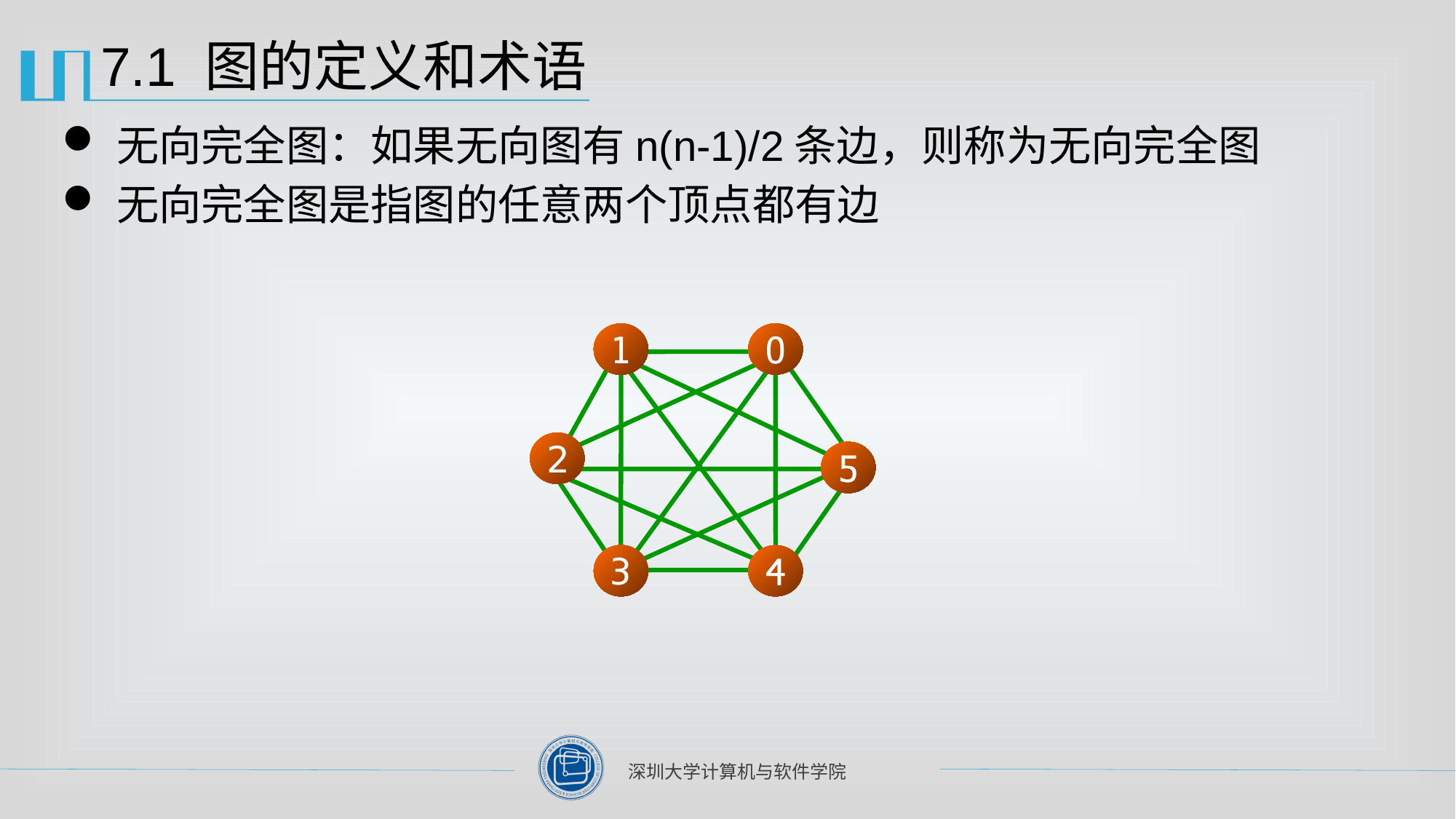

# 7.1 图的定义和术语
无向完全图：如果无向图有n(n-1)/2条边，则称为无向完全图
无向完全图是指图的任意两个顶点都有边

1
0
2
5
3
4

10